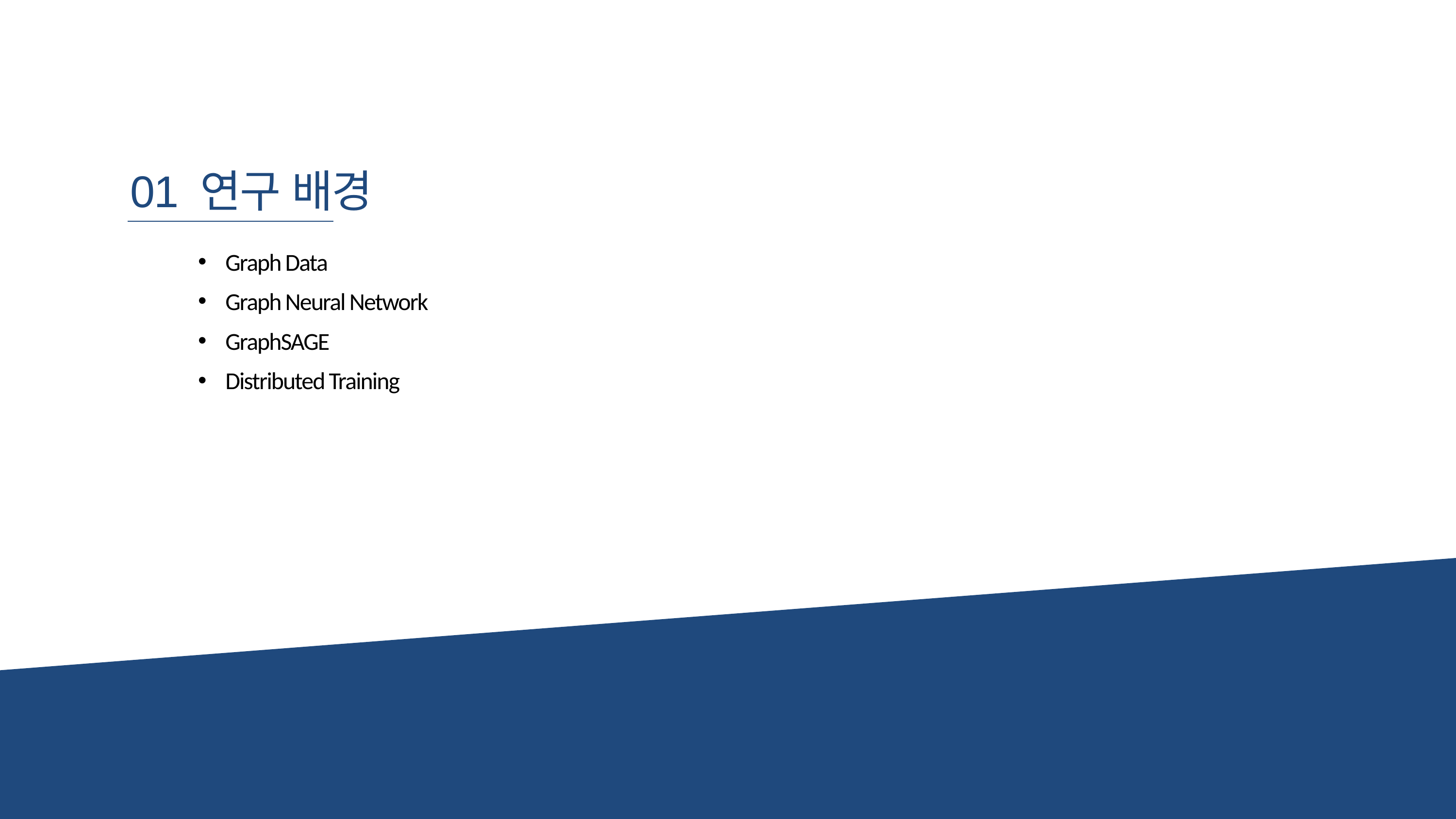

01
연구 배경
Graph Data
Graph Neural Network
GraphSAGE
Distributed Training